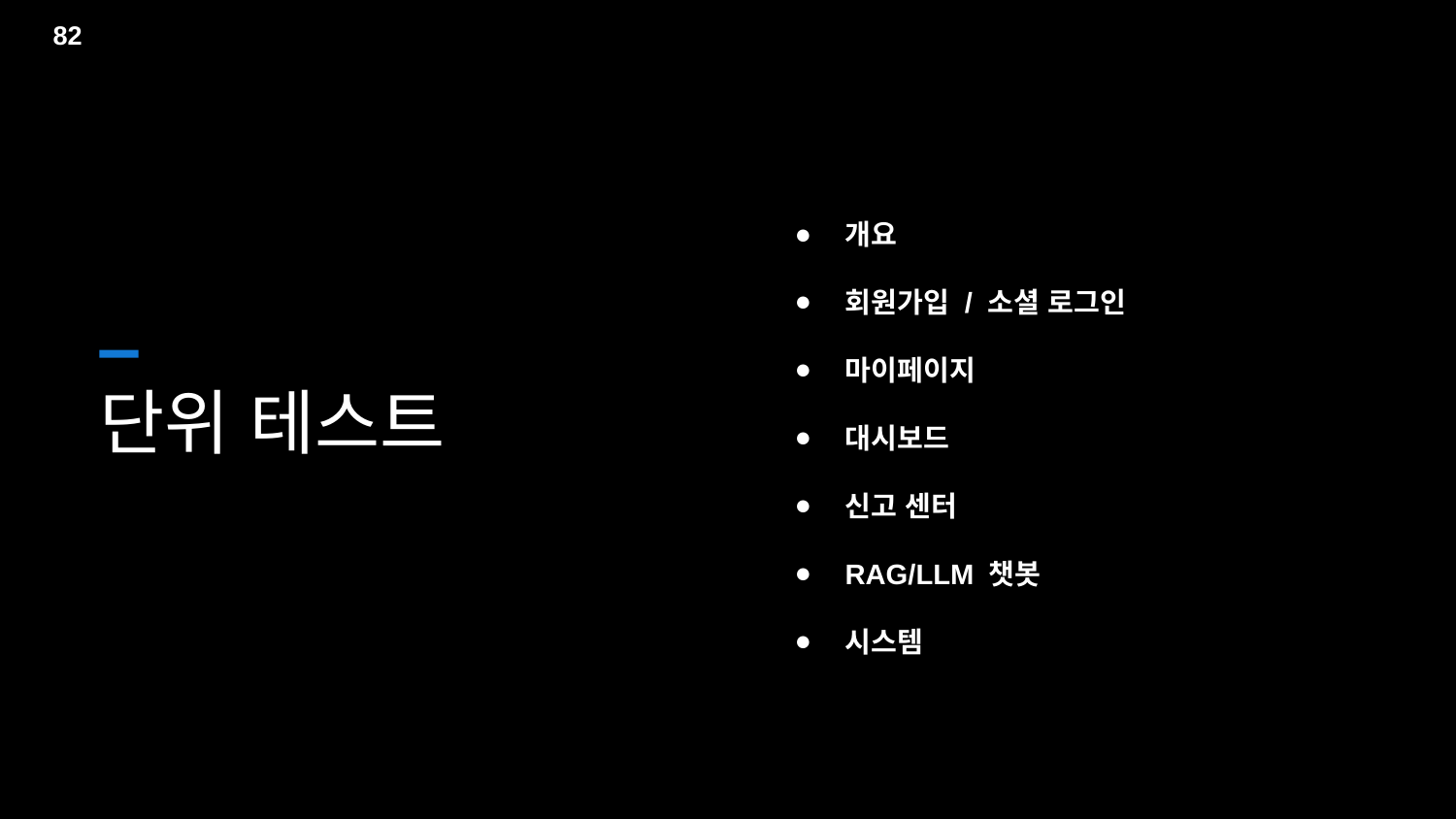

82
개요
회원가입 / 소셜 로그인
마이페이지
대시보드
신고 센터
RAG/LLM 챗봇
시스템

단위 테스트